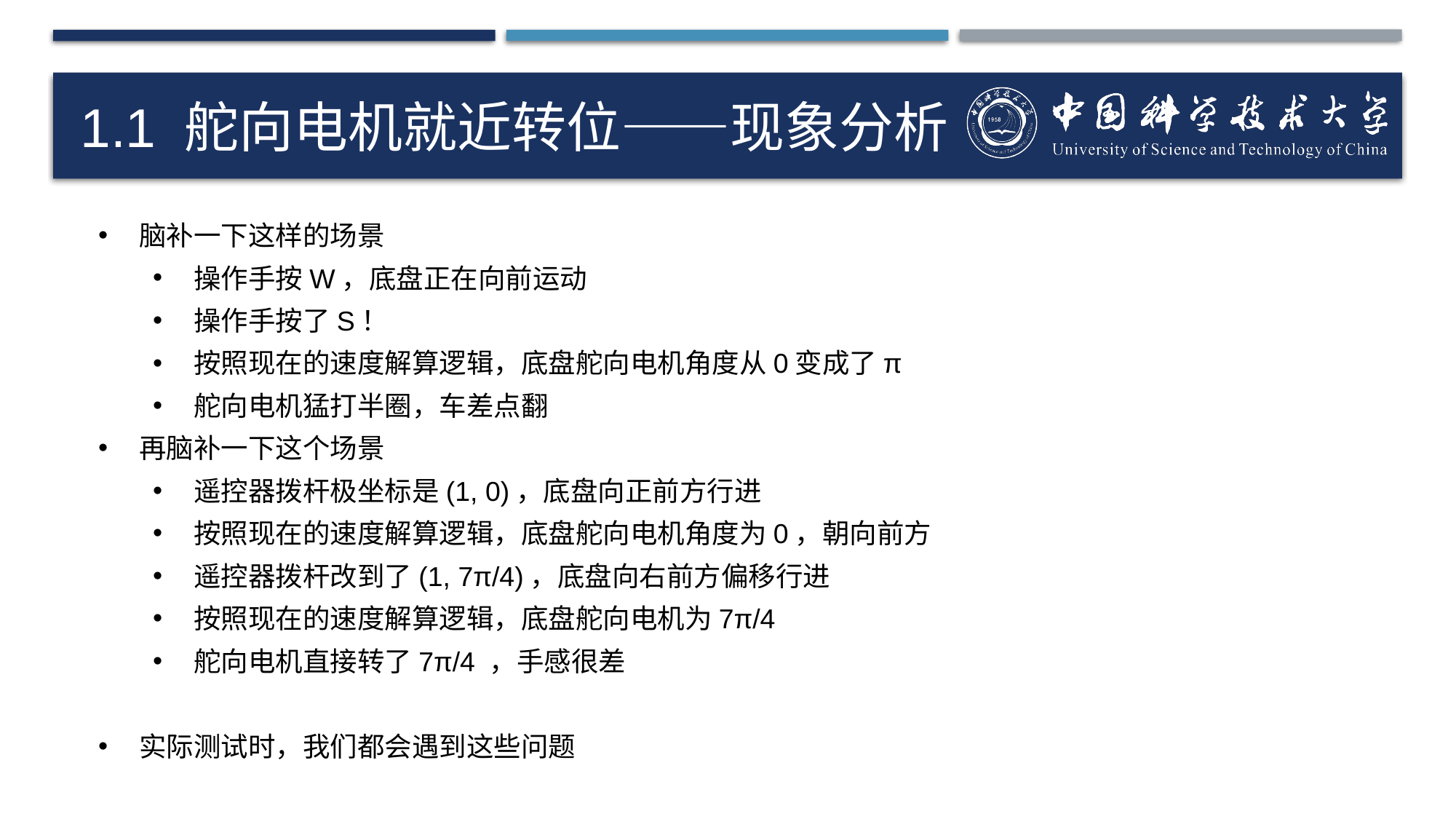

# 1.1 舵向电机就近转位——现象分析
脑补一下这样的场景
操作手按W，底盘正在向前运动
操作手按了S！
按照现在的速度解算逻辑，底盘舵向电机角度从0变成了π
舵向电机猛打半圈，车差点翻
再脑补一下这个场景
遥控器拨杆极坐标是(1, 0)，底盘向正前方行进
按照现在的速度解算逻辑，底盘舵向电机角度为0，朝向前方
遥控器拨杆改到了(1, 7π/4)，底盘向右前方偏移行进
按照现在的速度解算逻辑，底盘舵向电机为7π/4
舵向电机直接转了7π/4 ，手感很差

实际测试时，我们都会遇到这些问题